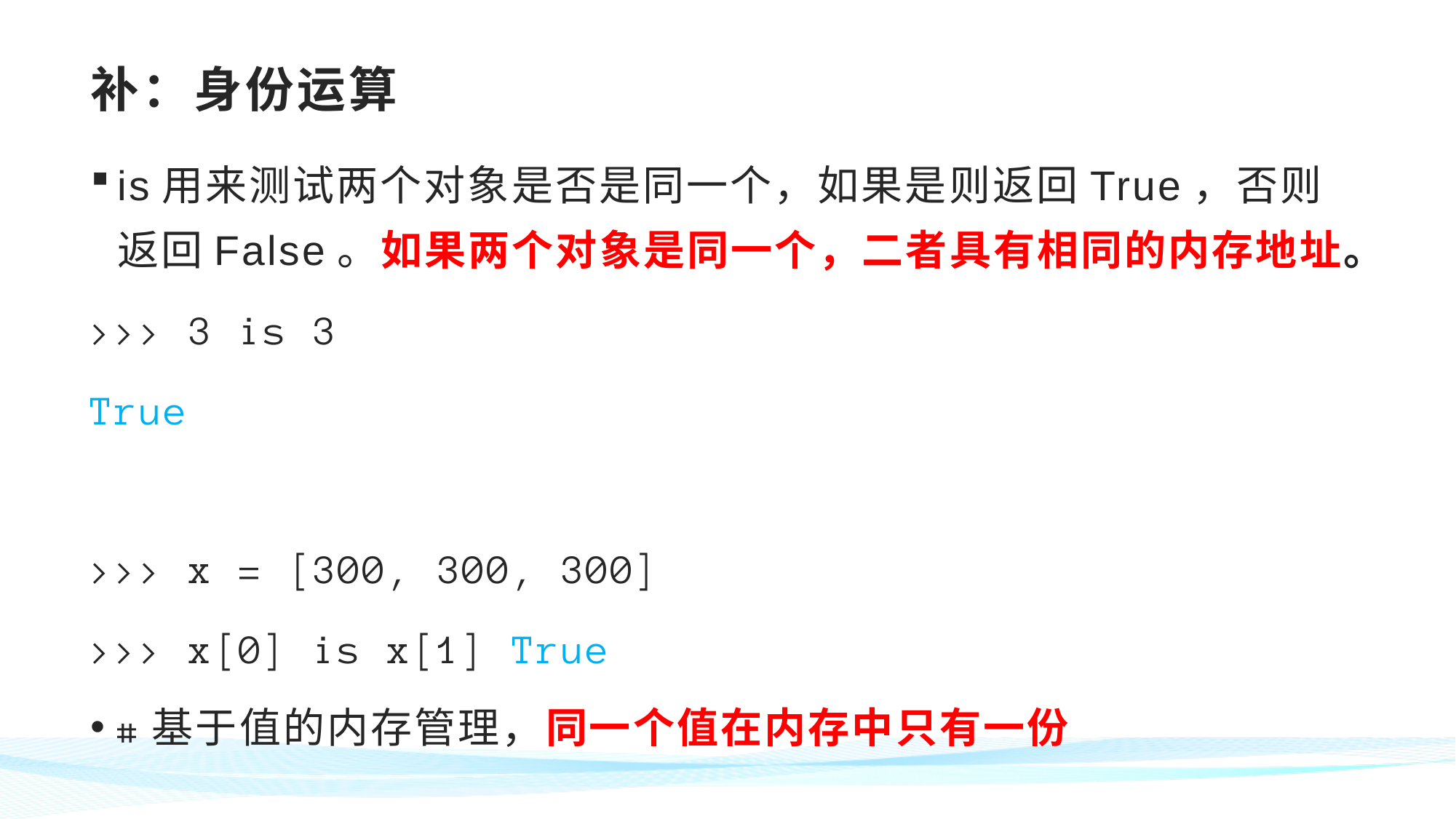

# 补：身份运算
is用来测试两个对象是否是同一个，如果是则返回True，否则返回False。如果两个对象是同一个，二者具有相同的内存地址。
>>> 3 is 3
True

>>> x = [300, 300, 300]
>>> x[0] is x[1] True
#基于值的内存管理，同一个值在内存中只有一份